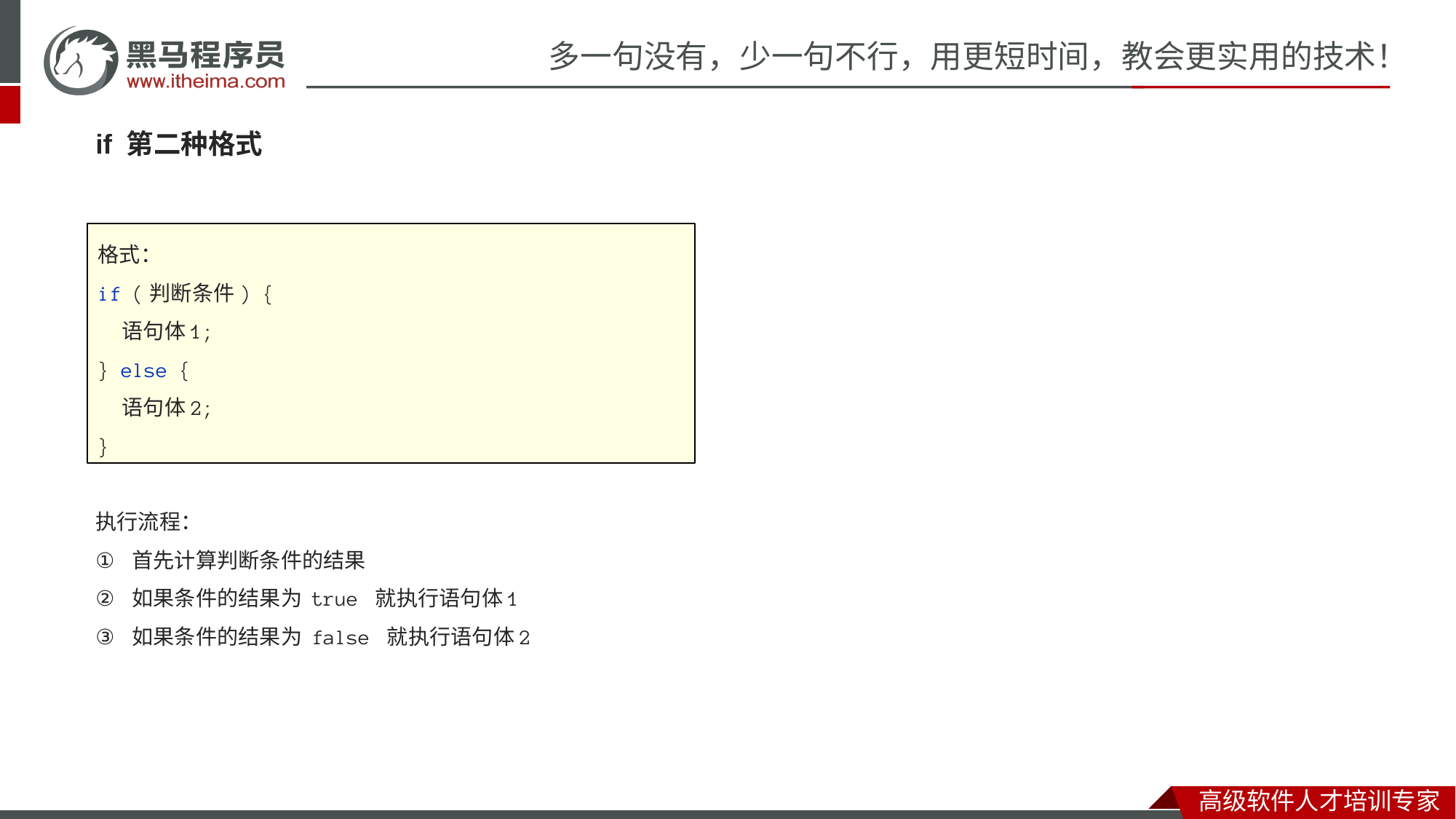

#
if 第二种格式
格式：
if (判断条件) {
    语句体1;
} else {
    语句体2;
}
执行流程：
首先计算判断条件的结果
如果条件的结果为 true 就执行语句体1
如果条件的结果为 false 就执行语句体2